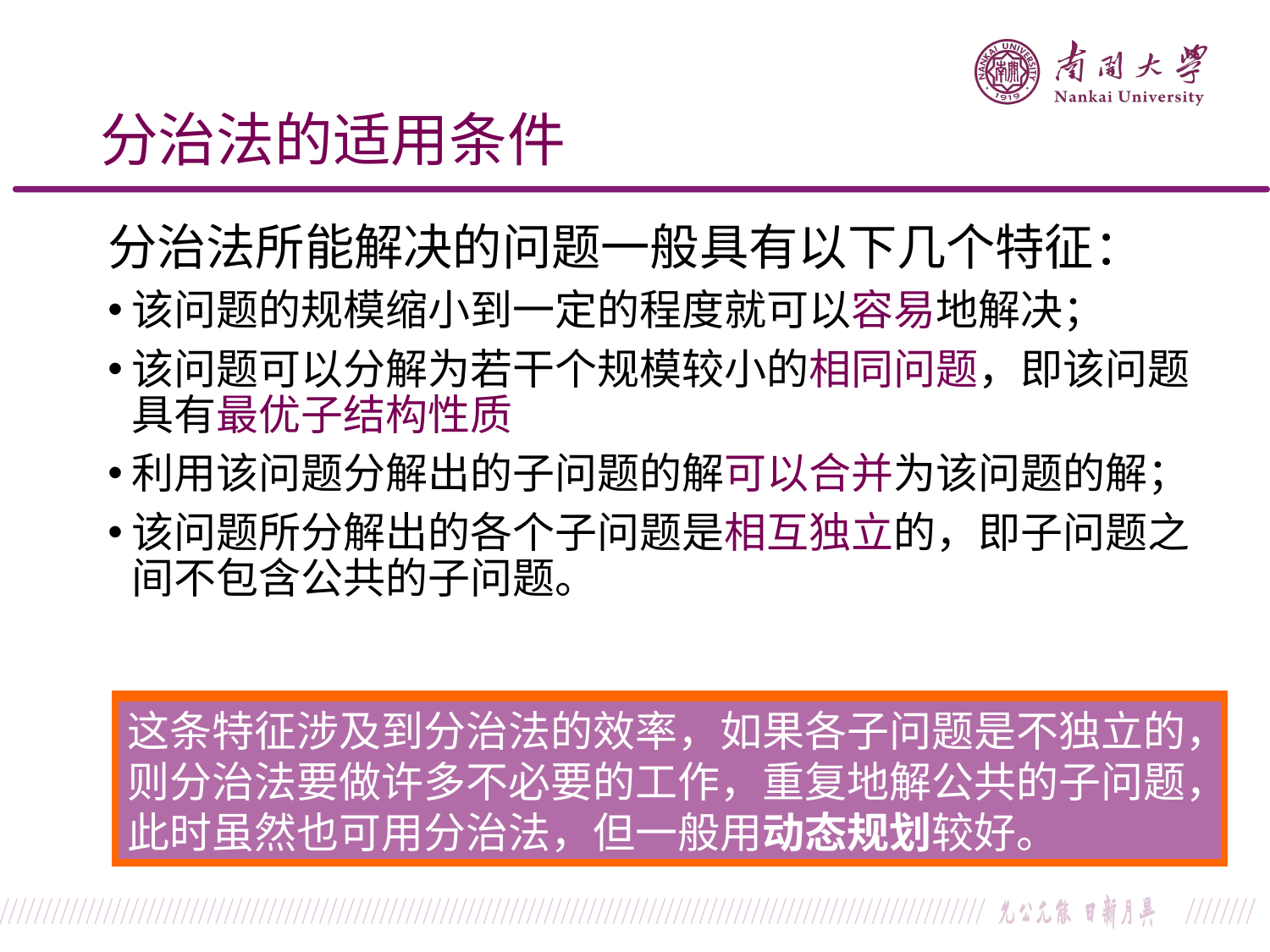

# 分治法的适用条件
分治法所能解决的问题一般具有以下几个特征：
该问题的规模缩小到一定的程度就可以容易地解决；
该问题可以分解为若干个规模较小的相同问题，即该问题具有最优子结构性质
利用该问题分解出的子问题的解可以合并为该问题的解；
该问题所分解出的各个子问题是相互独立的，即子问题之间不包含公共的子问题。
能否利用分治法完全取决于问题是否具有这条特征，如果具备了前两条特征，而不具备第三条特征，则可以考虑贪心算法或动态规划。
这条特征是应用分治法的前提，它也是大多数问题可以满足的，此特征反映了递归思想的应用
因为问题的计算复杂性一般是随着问题规模的增加而增加，因此大部分问题满足这个特征。
这条特征涉及到分治法的效率，如果各子问题是不独立的，则分治法要做许多不必要的工作，重复地解公共的子问题，此时虽然也可用分治法，但一般用动态规划较好。